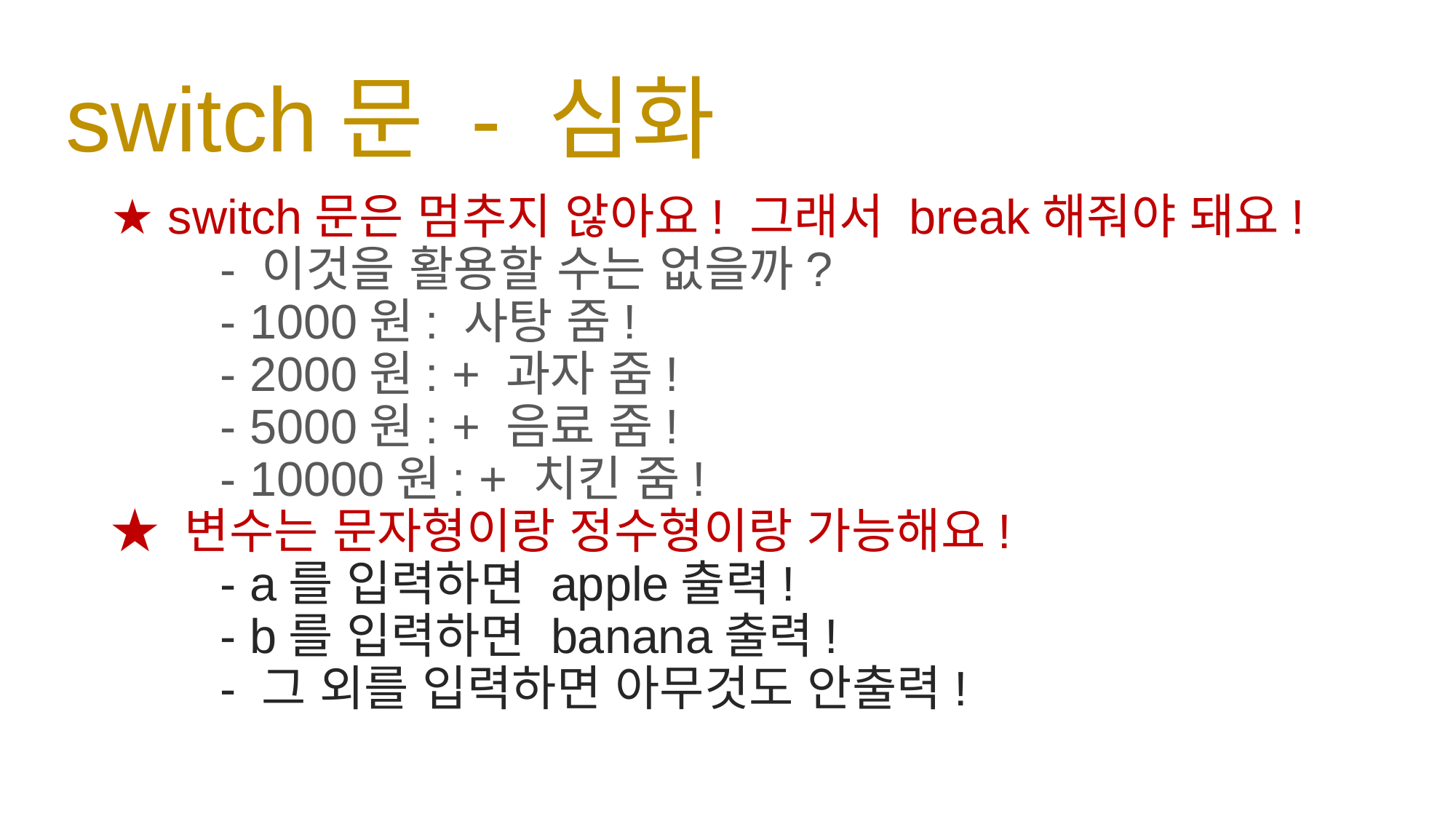

# switch문 - 심화
★ switch문은 멈추지 않아요! 그래서 break해줘야 돼요!
	- 이것을 활용할 수는 없을까?
	- 1000원: 사탕 줌!
	- 2000원: + 과자 줌!
	- 5000원: + 음료 줌!
	- 10000원: + 치킨 줌!
★ 변수는 문자형이랑 정수형이랑 가능해요!
	- a를 입력하면 apple출력!
	- b를 입력하면 banana출력!
	- 그 외를 입력하면 아무것도 안출력!